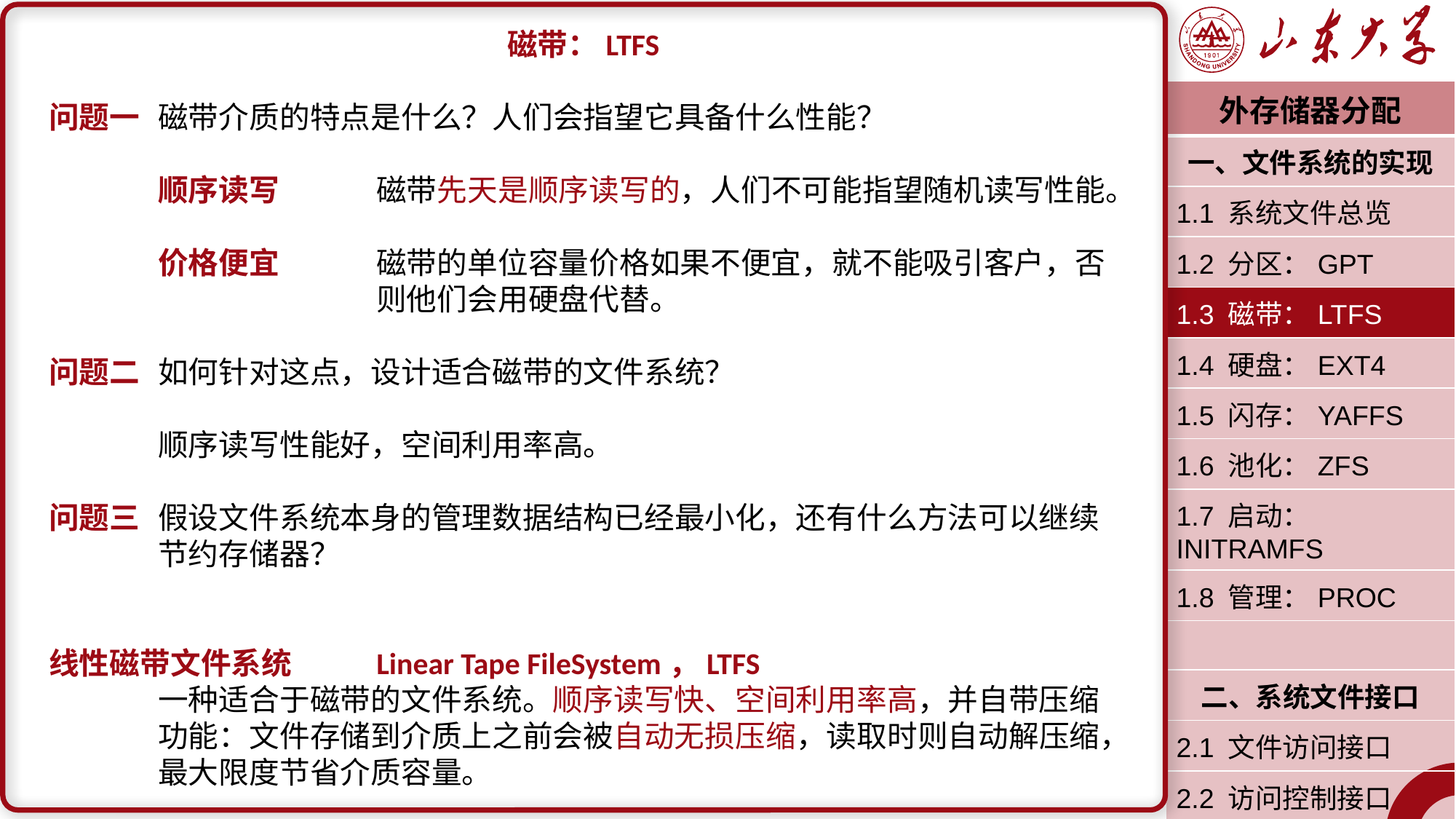

磁带：LTFS

问题一	磁带介质的特点是什么？人们会指望它具备什么性能？

	顺序读写	磁带先天是顺序读写的，人们不可能指望随机读写性能。

	价格便宜	磁带的单位容量价格如果不便宜，就不能吸引客户，否			则他们会用硬盘代替。

问题二	如何针对这点，设计适合磁带的文件系统？

	顺序读写性能好，空间利用率高。

问题三	假设文件系统本身的管理数据结构已经最小化，还有什么方法可以继续	节约存储器？

线性磁带文件系统 	Linear Tape FileSystem，LTFS
 	一种适合于磁带的文件系统。顺序读写快、空间利用率高，并自带压缩	功能：文件存储到介质上之前会被自动无损压缩，读取时则自动解压缩，	最大限度节省介质容量。
| 外存储器分配 |
| --- |
| 一、文件系统的实现 |
| 1.1 系统文件总览 |
| 1.2 分区：GPT |
| 1.3 磁带：LTFS |
| 1.4 硬盘：EXT4 |
| 1.5 闪存：YAFFS |
| 1.6 池化：ZFS |
| 1.7 启动：INITRAMFS |
| 1.8 管理：PROC |
|  |
| 二、系统文件接口 |
| 2.1 文件访问接口 |
| 2.2 访问控制接口 |
| 潘润宇 2023.04 |